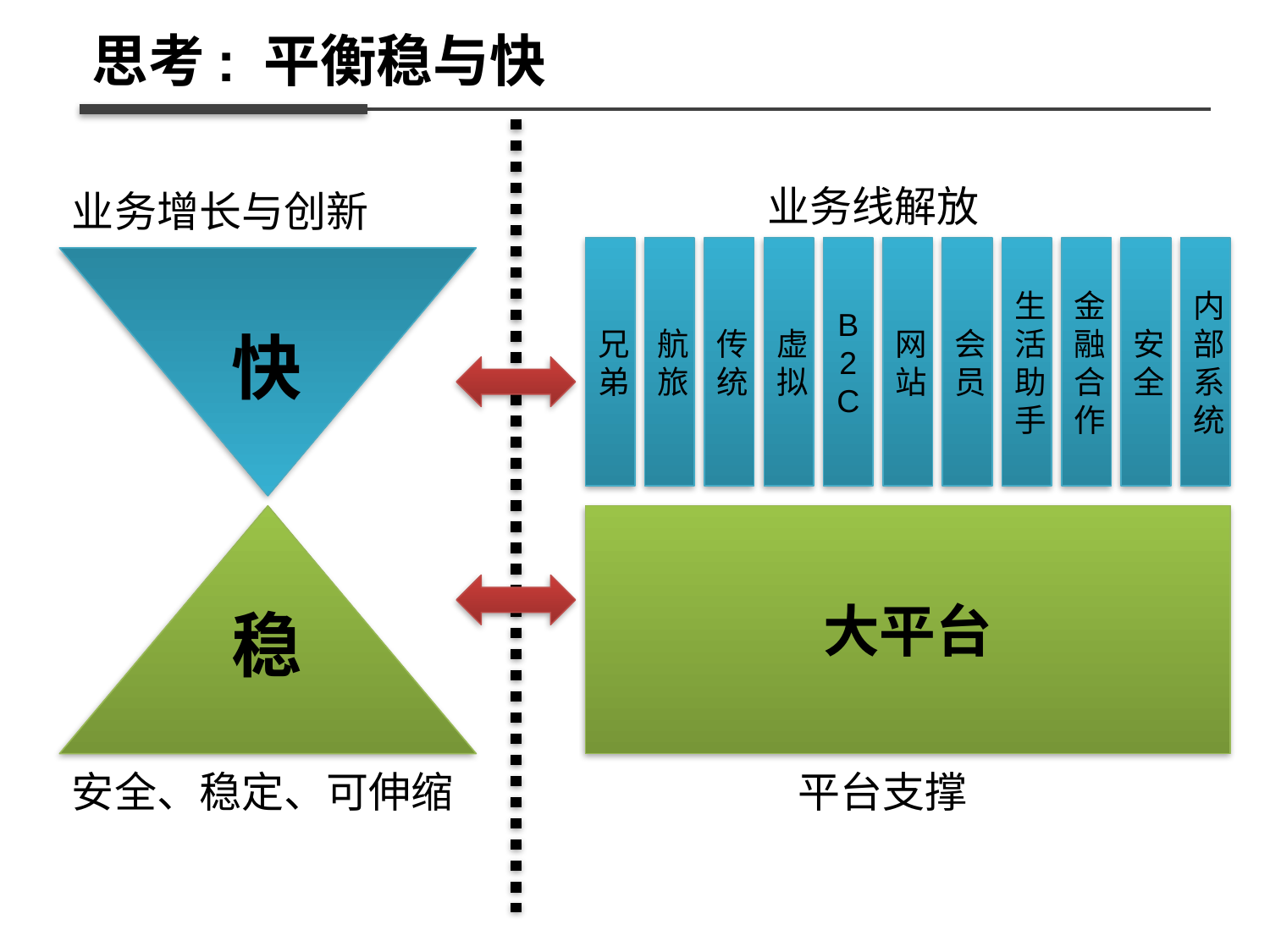

思考: 平衡稳与快
业务线解放
业务增长与创新
兄弟
航旅
传统
虚拟
B2C
网站
会员
生活助手
金融合作
安全
内部系统

快

大平台

稳
安全、稳定、可伸缩
平台支撑